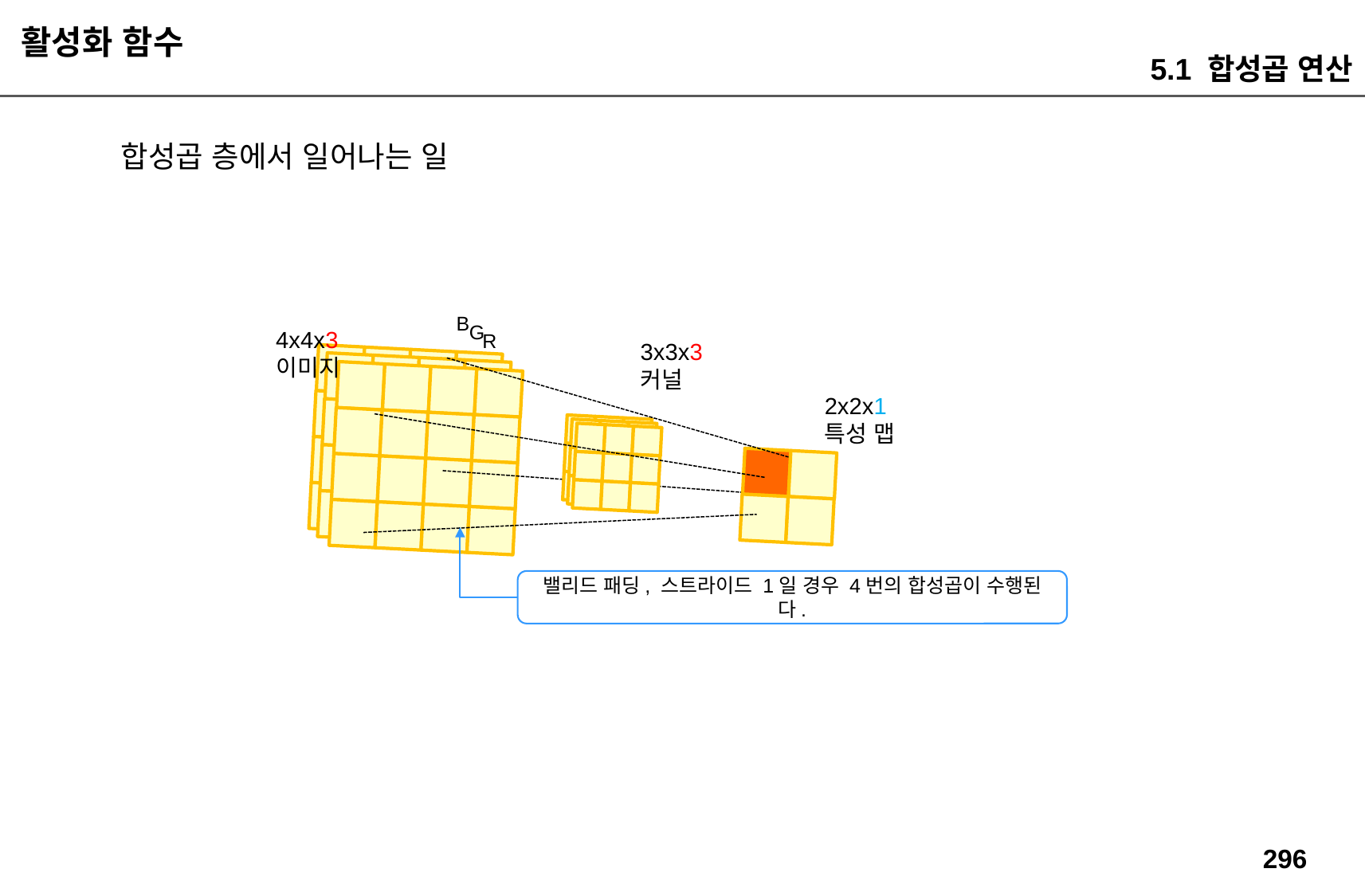

활성화 함수
5.1 합성곱 연산
합성곱 층에서 일어나는 일
B
G
4x4x3
이미지
R
3x3x3
커널

2x2x1
특성 맵

밸리드 패딩, 스트라이드 1일 경우 4번의 합성곱이 수행된다.